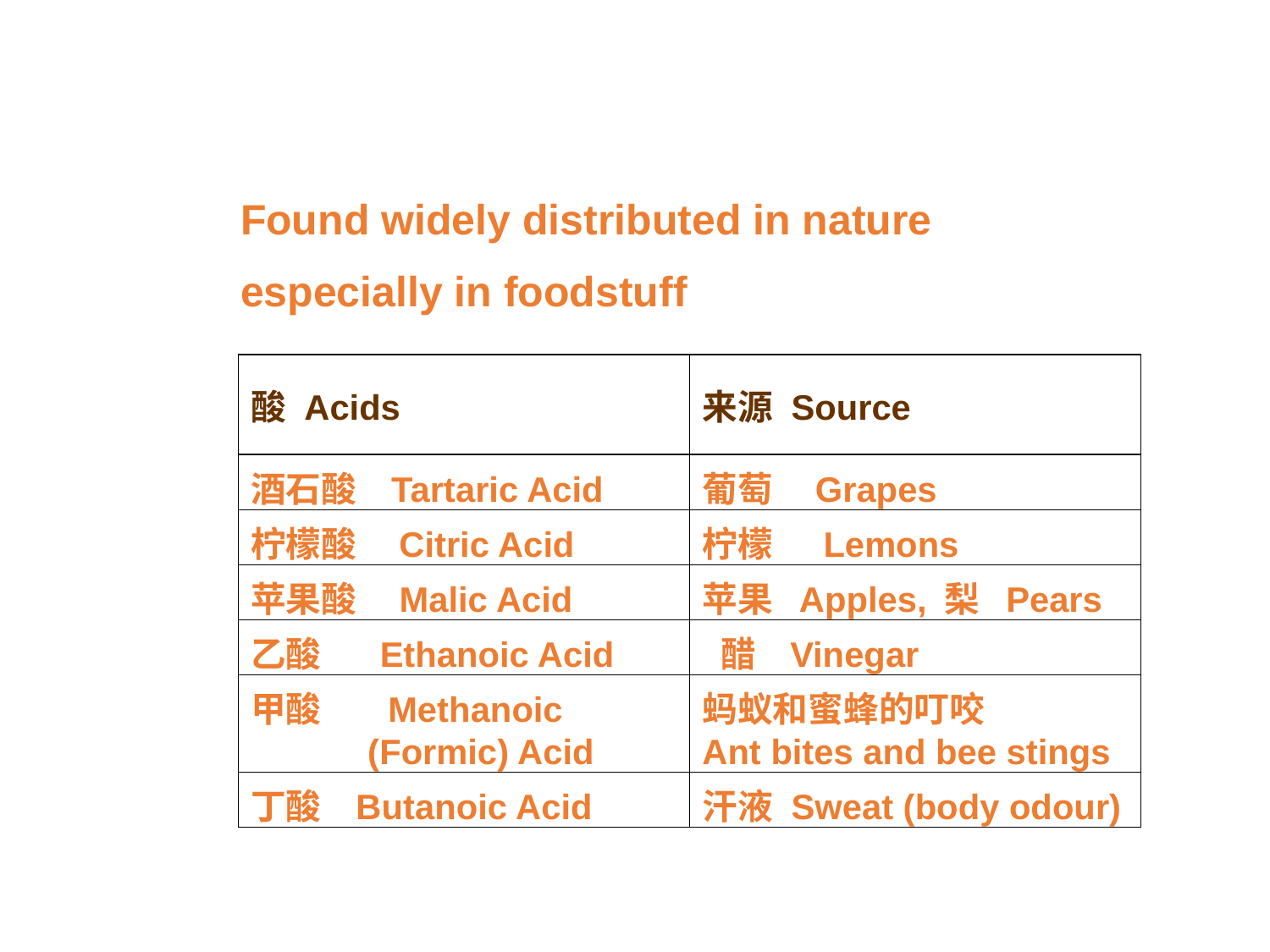

Found widely distributed in nature
especially in foodstuff
| 酸 Acids | 来源 Source |
| --- | --- |
| 酒石酸 Tartaric Acid | 葡萄 Grapes |
| 柠檬酸 Citric Acid | 柠檬 Lemons |
| 苹果酸 Malic Acid | 苹果 Apples, 梨 Pears |
| 乙酸 Ethanoic Acid | 醋 Vinegar |
| 甲酸 Methanoic (Formic) Acid | 蚂蚁和蜜蜂的叮咬 Ant bites and bee stings |
| 丁酸 Butanoic Acid | 汗液 Sweat (body odour) |